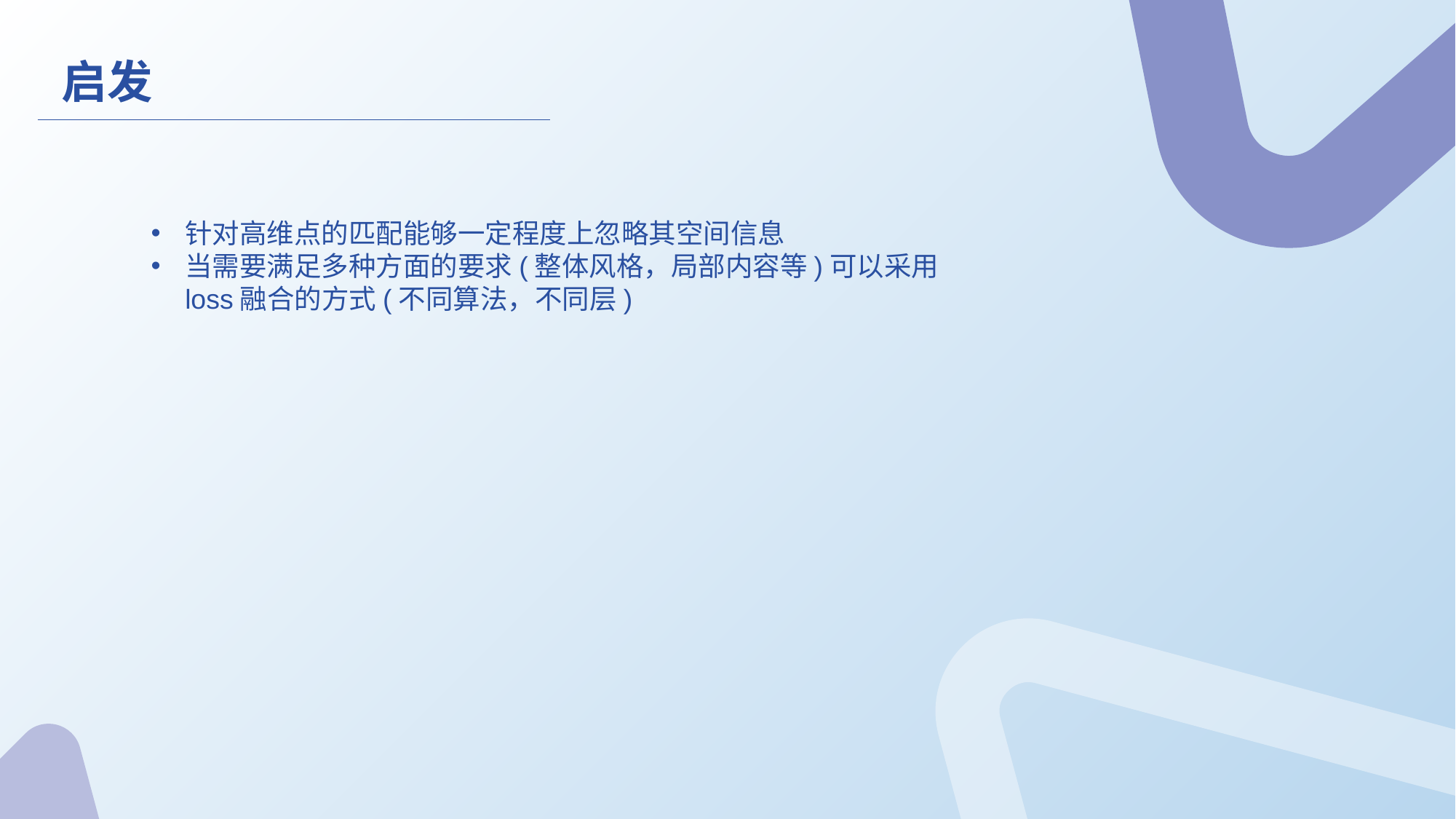

启发
针对高维点的匹配能够一定程度上忽略其空间信息
当需要满足多种方面的要求(整体风格，局部内容等)可以采用loss融合的方式(不同算法，不同层)